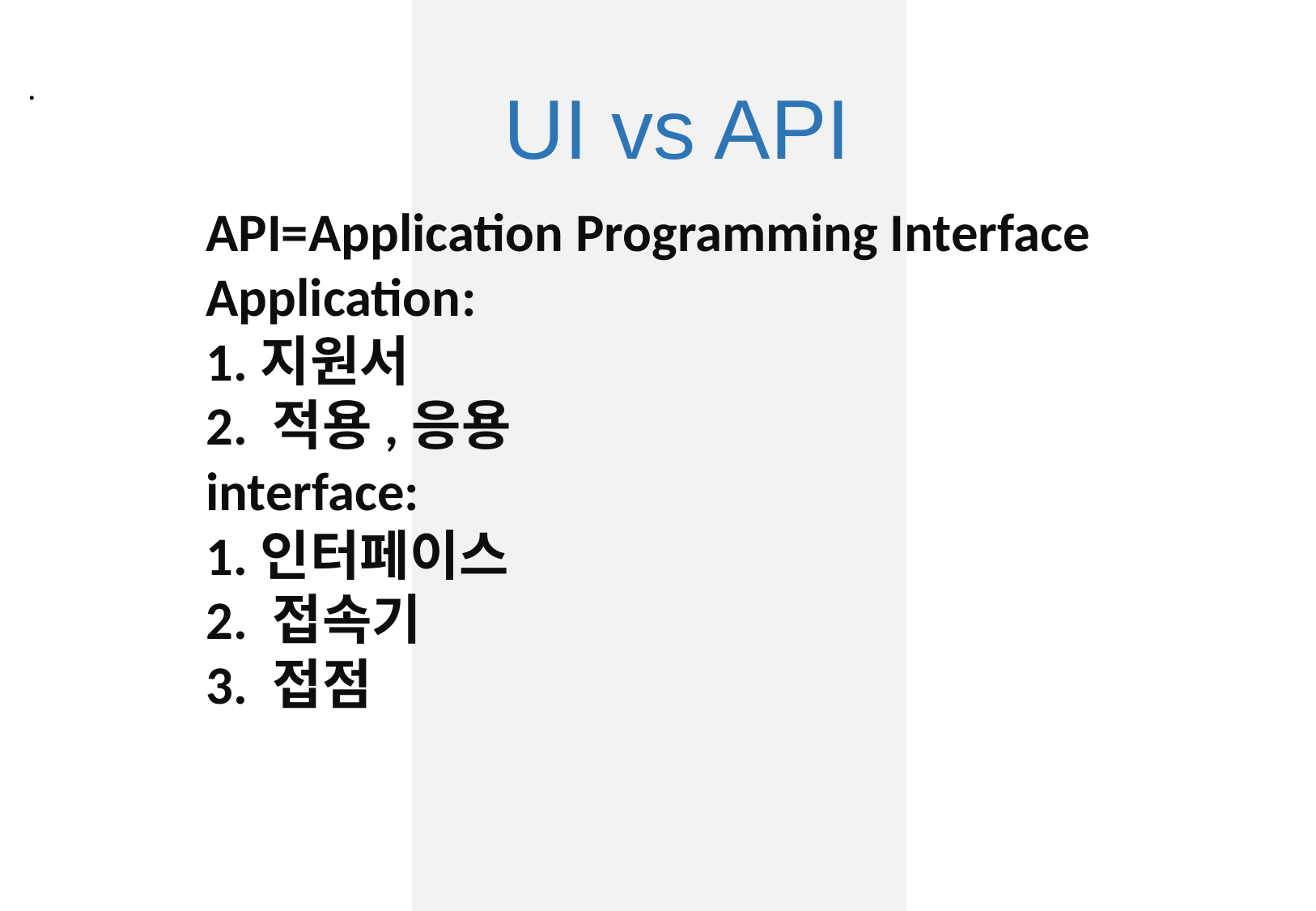

.
UI vs API

API=Application Programming Interface
Application:
1.지원서
2. 적용,응용
interface:
1.인터페이스
2. 접속기
3. 접점